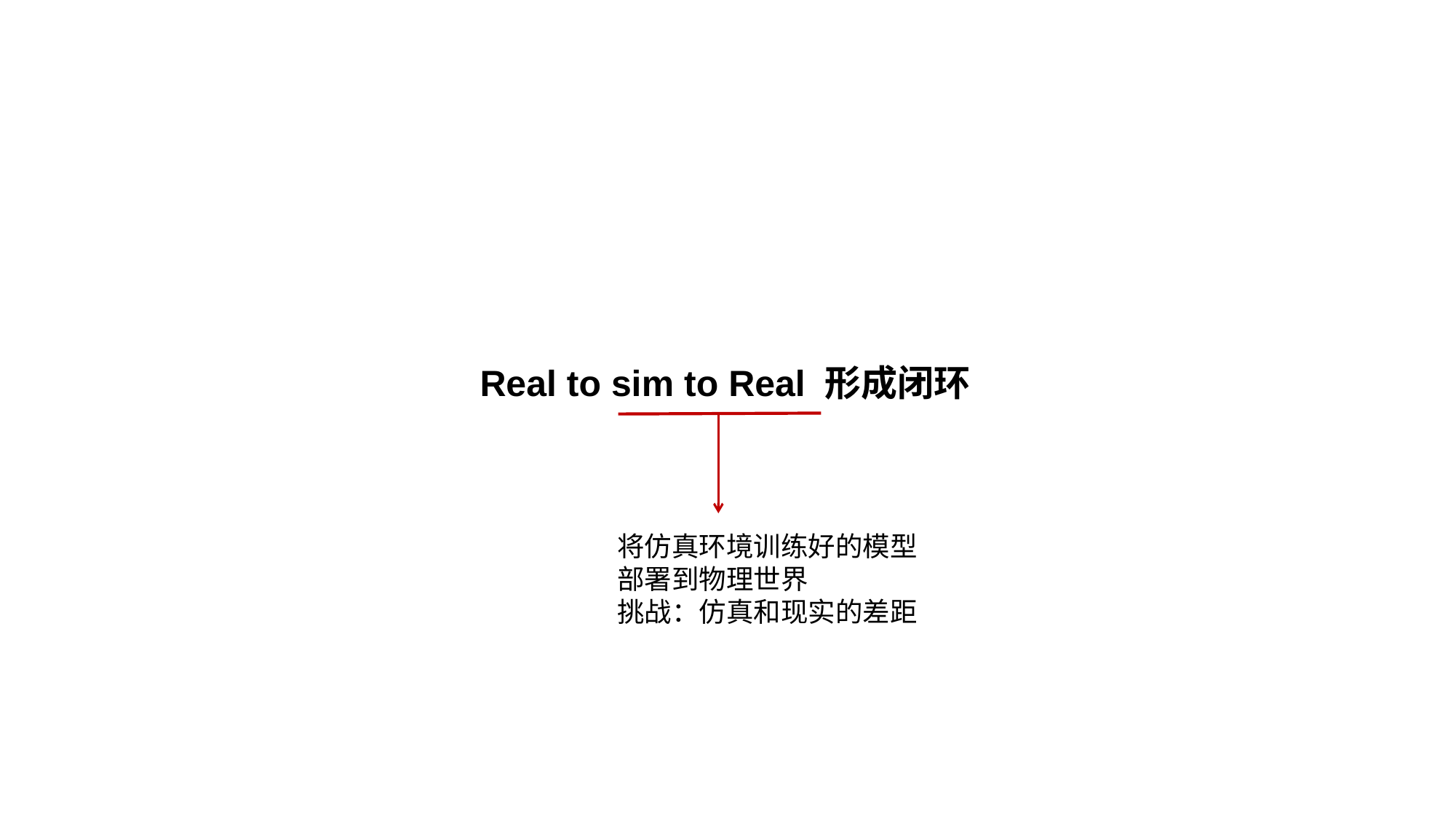

Real to sim to Real 形成闭环
将仿真环境训练好的模型部署到物理世界
挑战：仿真和现实的差距